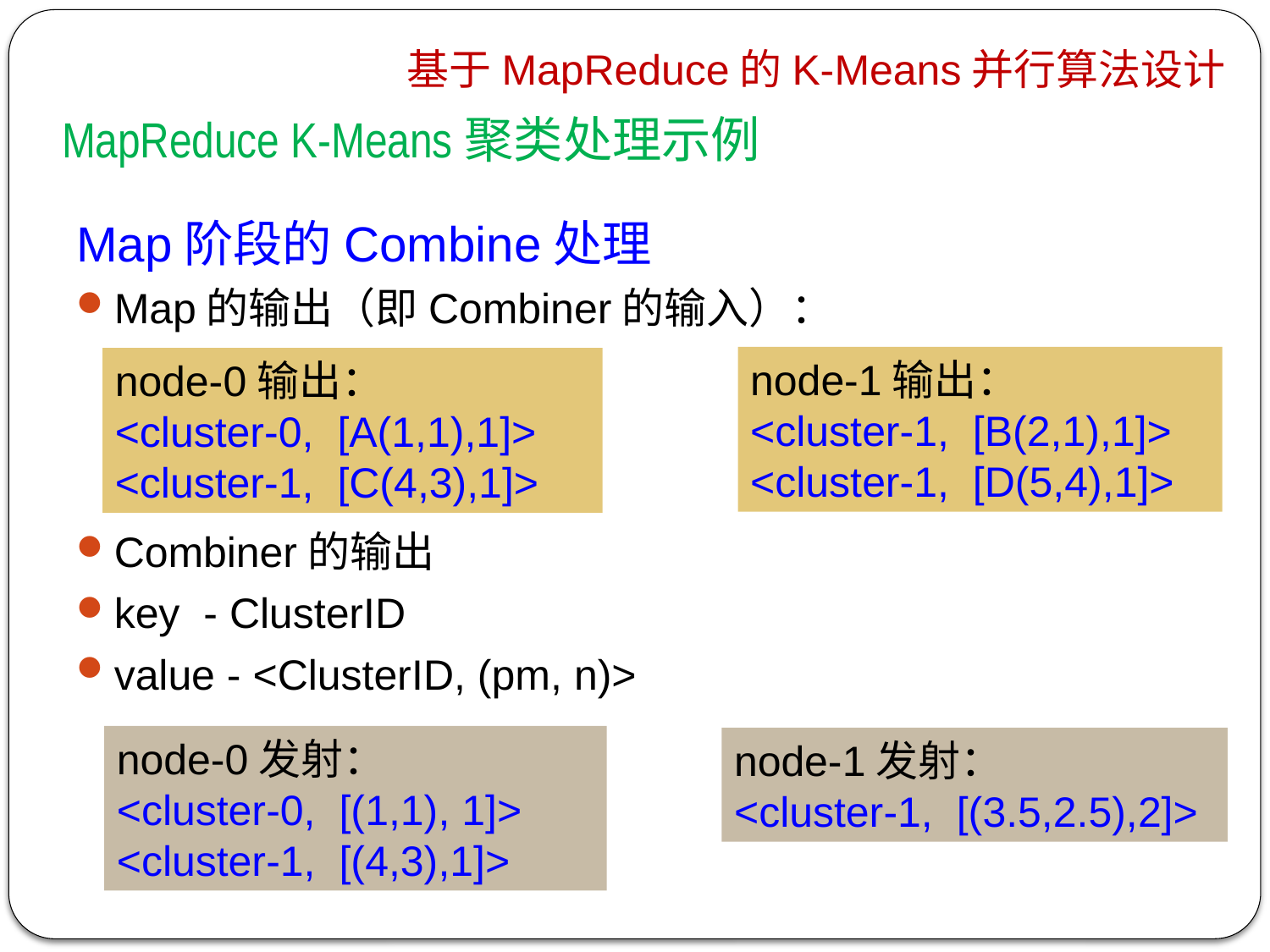

基于MapReduce的K-Means并行算法设计
MapReduce K-Means聚类处理示例
Map阶段的Combine处理
Map的输出（即Combiner的输入）：

Combiner的输出
key  - ClusterID
value - <ClusterID, (pm, n)>

node-1输出：
<cluster-1,  [B(2,1),1]>
<cluster-1,  [D(5,4),1]>
node-0输出：
<cluster-0,  [A(1,1),1]>
<cluster-1,  [C(4,3),1]>
node-0发射：
<cluster-0,  [(1,1), 1]>
<cluster-1,  [(4,3),1]>
node-1发射：
<cluster-1,  [(3.5,2.5),2]>